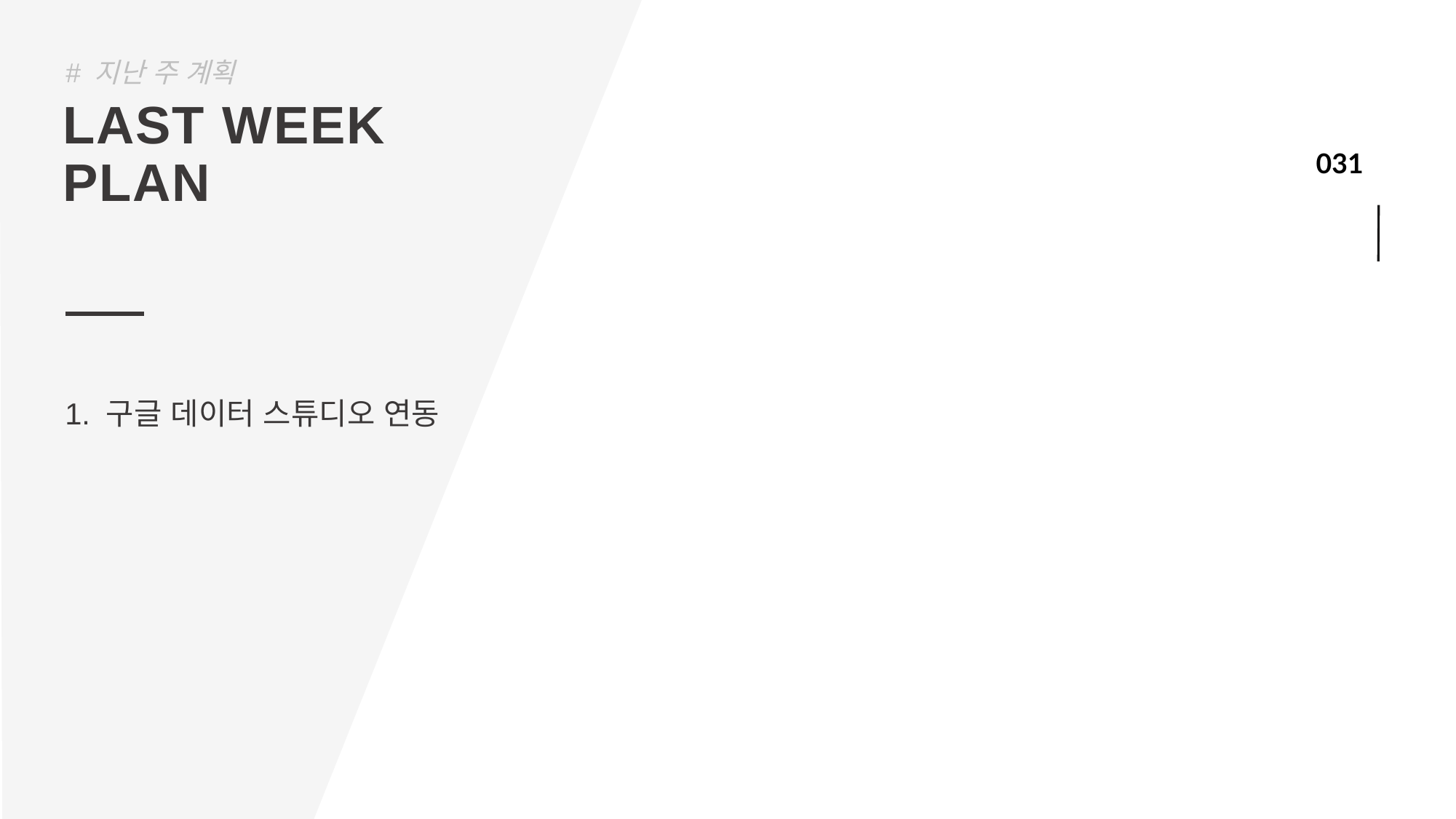

# 지난 주 계획
LAST WEEK
PLAN
구글 데이터 스튜디오 연동